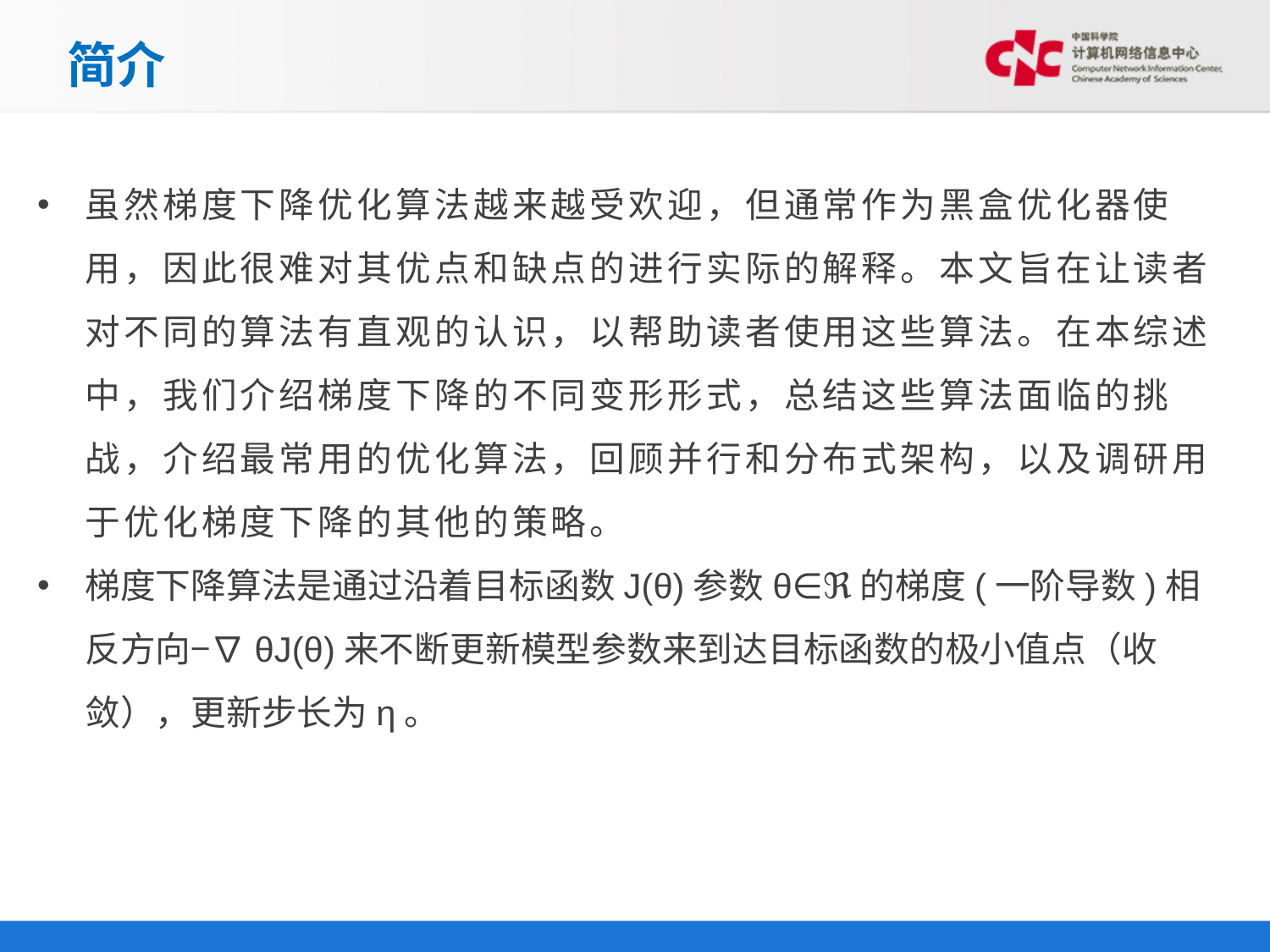

简介
虽然梯度下降优化算法越来越受欢迎，但通常作为黑盒优化器使用，因此很难对其优点和缺点的进行实际的解释。本文旨在让读者对不同的算法有直观的认识，以帮助读者使用这些算法。在本综述中，我们介绍梯度下降的不同变形形式，总结这些算法面临的挑战，介绍最常用的优化算法，回顾并行和分布式架构，以及调研用于优化梯度下降的其他的策略。
梯度下降算法是通过沿着目标函数J(θ)参数θ∈ℜ的梯度(一阶导数)相反方向−∇θJ(θ)来不断更新模型参数来到达目标函数的极小值点（收敛），更新步长为η。